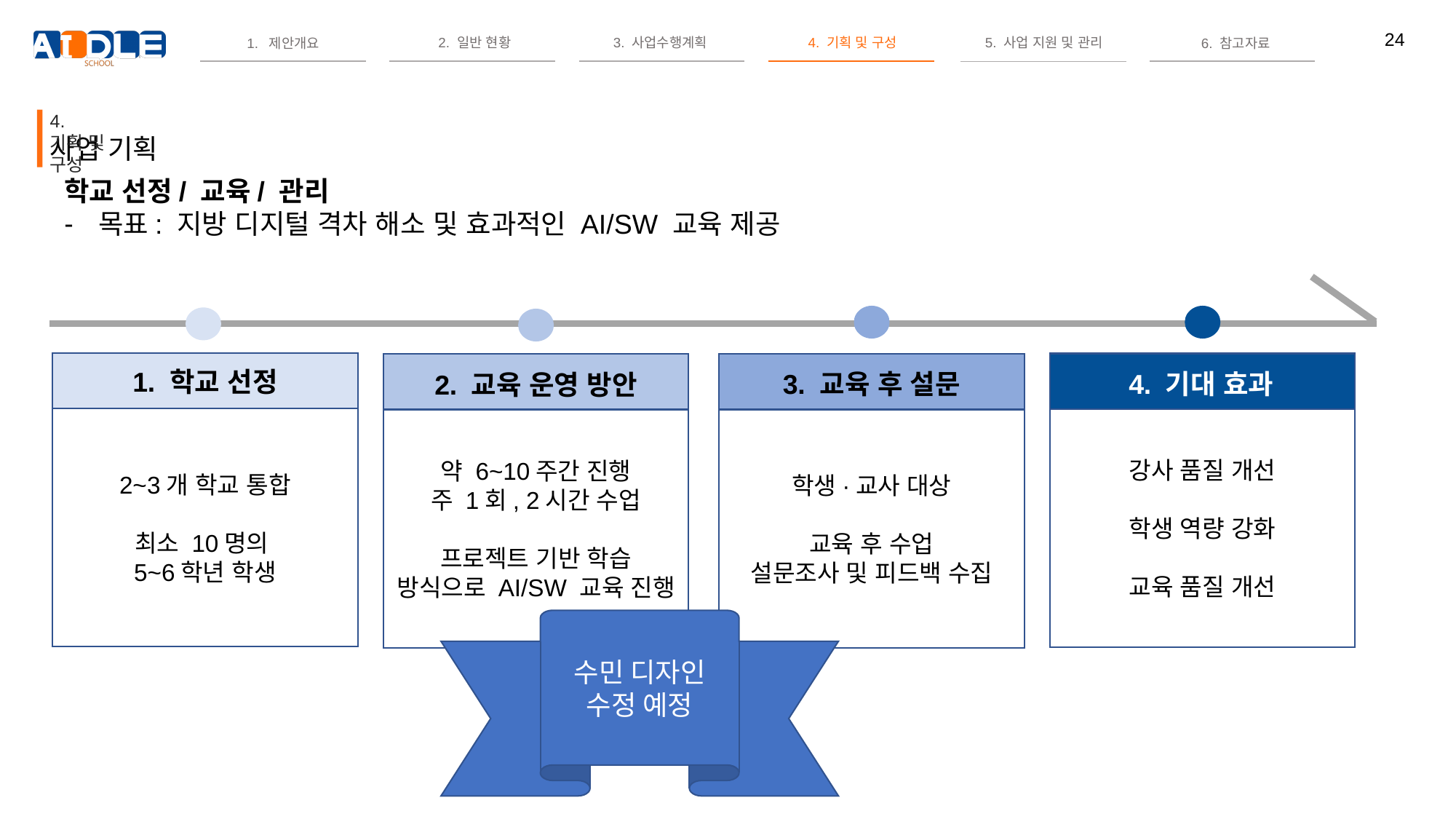

4. 기획 및 구성
사업 기획
학교 선정/ 교육/ 관리
목표: 지방 디지털 격차 해소 및 효과적인 AI/SW 교육 제공

1. 학교 선정

3. 교육 후 설문
4. 기대 효과
2. 교육 운영 방안
성희
강사 품질 개선

학생 역량 강화

교육 품질 개선
2~3개 학교 통합

최소 10명의
5~6학년 학생
약 6~10주간 진행
주 1회, 2시간 수업

프로젝트 기반 학습 방식으로 AI/SW 교육 진행
학생·교사 대상

교육 후 수업
설문조사 및 피드백 수집
수민 디자인
수정 예정